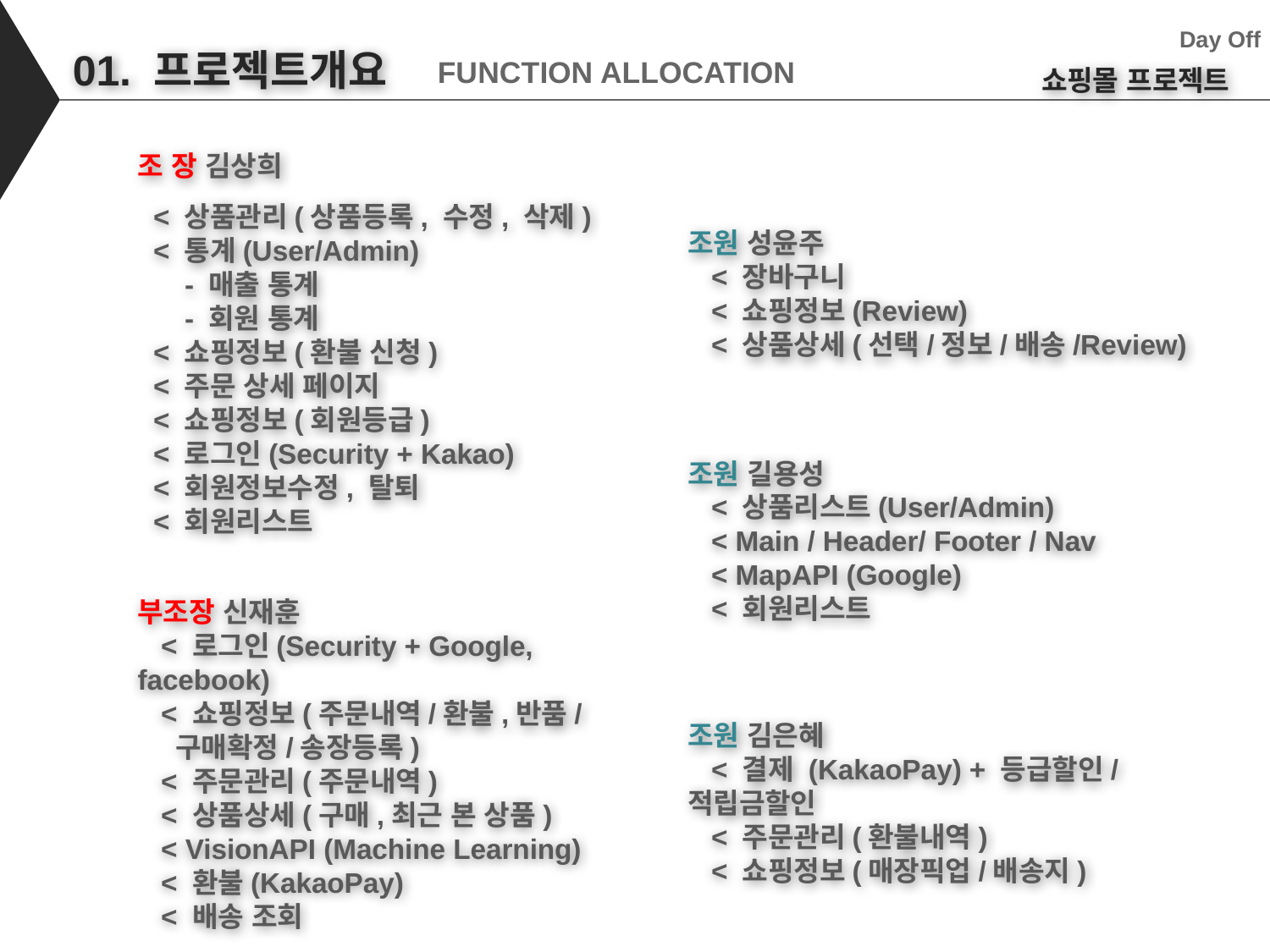

Day Off
01. 프로젝트개요
FUNCTION ALLOCATION
쇼핑몰 프로젝트

조 장 김상희
  < 상품관리(상품등록, 수정, 삭제)
  < 통계(User/Admin)
      - 매출 통계
      - 회원 통계
  < 쇼핑정보(환불 신청)
  < 주문 상세 페이지
  < 쇼핑정보(회원등급)
  < 로그인(Security + Kakao)
  < 회원정보수정, 탈퇴
  < 회원리스트
조원 성윤주
   < 장바구니
   < 쇼핑정보(Review)
   < 상품상세(선택/정보/배송/Review)
조원 길용성
   < 상품리스트(User/Admin)
   < Main / Header/ Footer / Nav
   < MapAPI (Google)
   < 회원리스트
부조장 신재훈
   < 로그인(Security + Google, facebook)
   < 쇼핑정보(주문내역/환불,반품/
    구매확정/송장등록)
   < 주문관리(주문내역)
   < 상품상세(구매,최근 본 상품)
   < VisionAPI (Machine Learning)
   < 환불(KakaoPay)
   < 배송 조회
조원 김은혜
   < 결제 (KakaoPay) + 등급할인/적립금할인
   < 주문관리(환불내역)
   < 쇼핑정보(매장픽업/배송지)